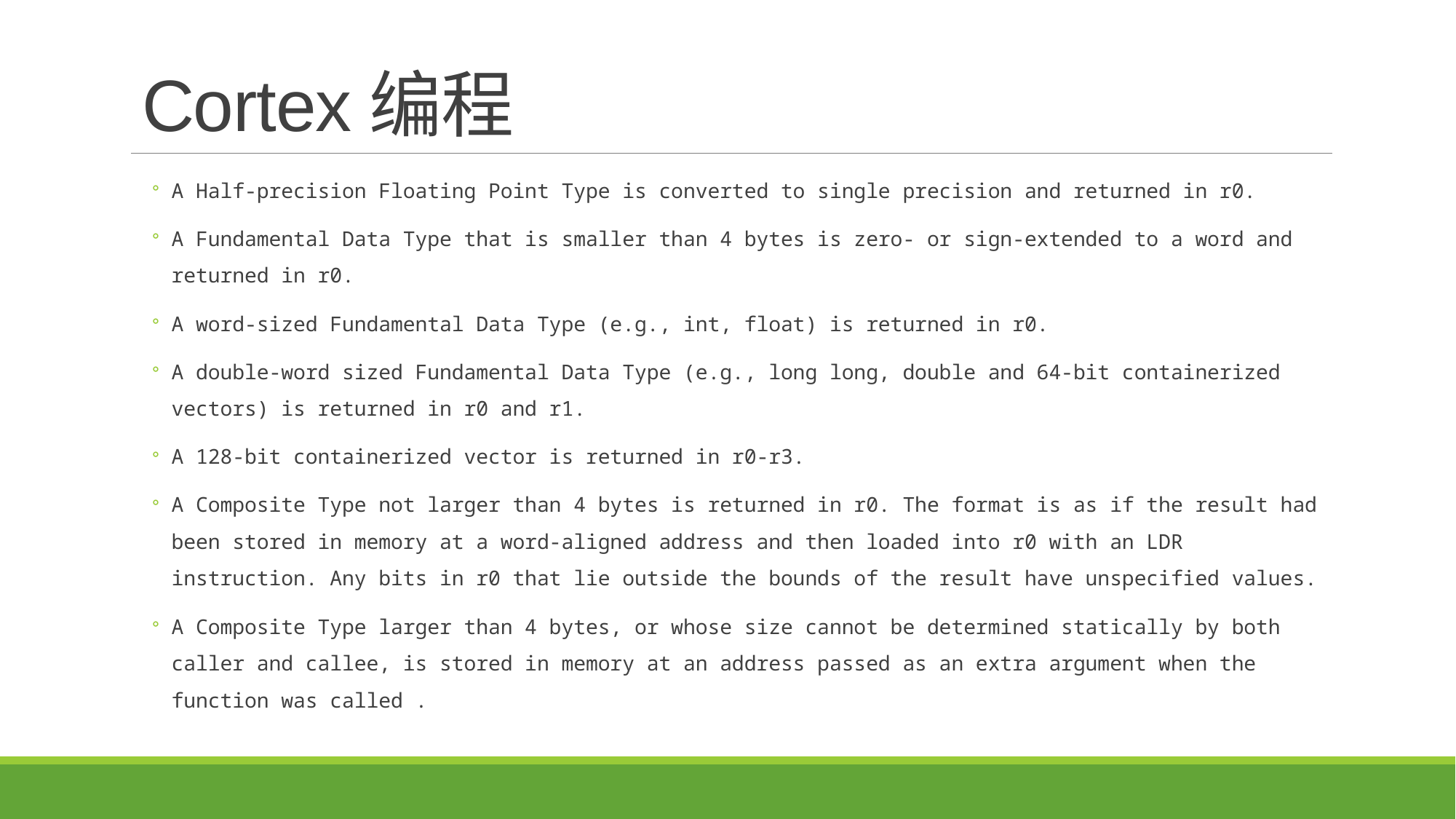

# Cortex编程
A Half-precision Floating Point Type is converted to single precision and returned in r0.
A Fundamental Data Type that is smaller than 4 bytes is zero- or sign-extended to a word and returned in r0.
A word-sized Fundamental Data Type (e.g., int, float) is returned in r0.
A double-word sized Fundamental Data Type (e.g., long long, double and 64-bit containerized vectors) is returned in r0 and r1.
A 128-bit containerized vector is returned in r0-r3.
A Composite Type not larger than 4 bytes is returned in r0. The format is as if the result had been stored in memory at a word-aligned address and then loaded into r0 with an LDR instruction. Any bits in r0 that lie outside the bounds of the result have unspecified values.
A Composite Type larger than 4 bytes, or whose size cannot be determined statically by both caller and callee, is stored in memory at an address passed as an extra argument when the function was called .